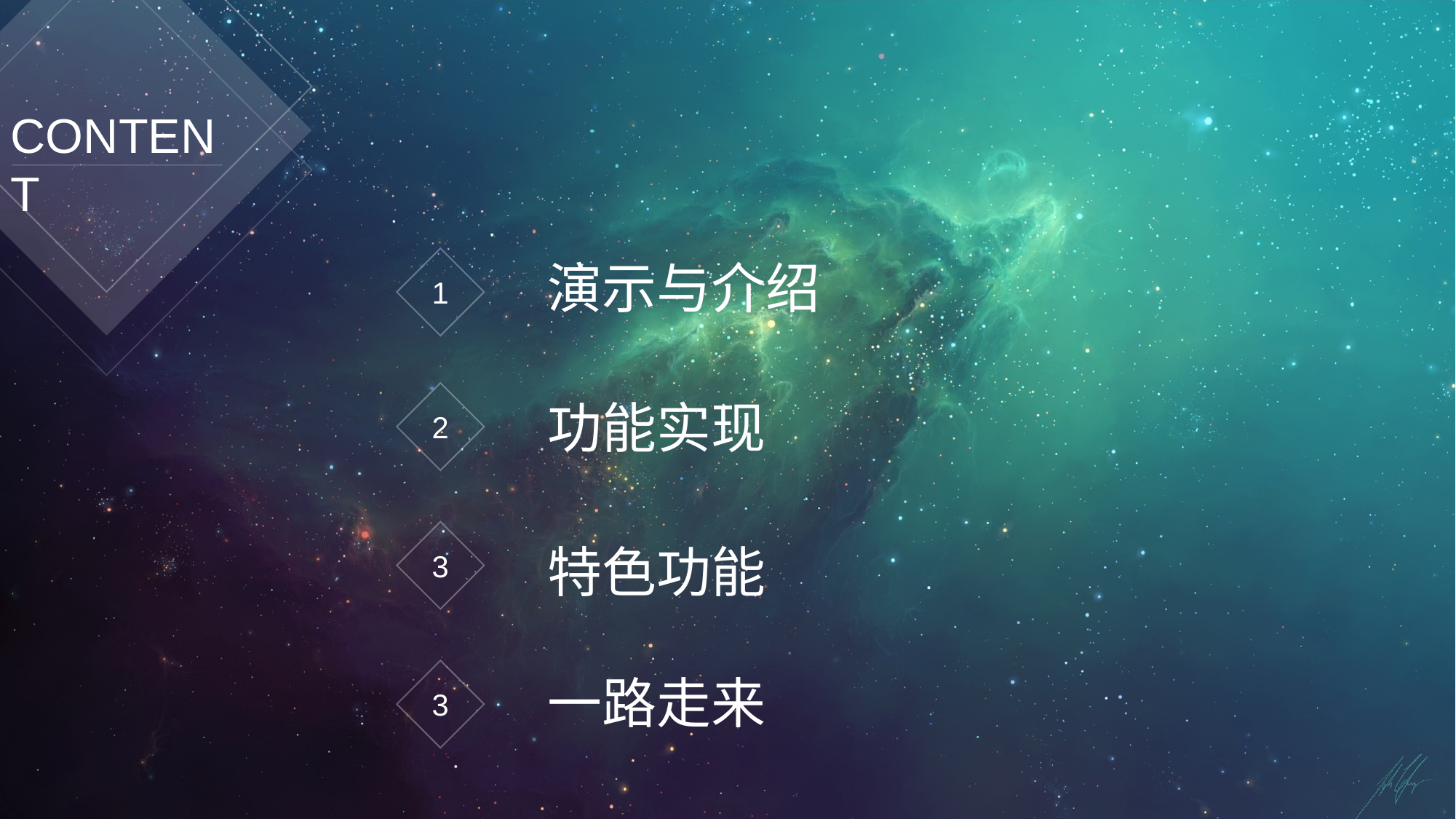

CONTENT
1
演示与介绍
2
功能实现
3
特色功能
3
一路走来